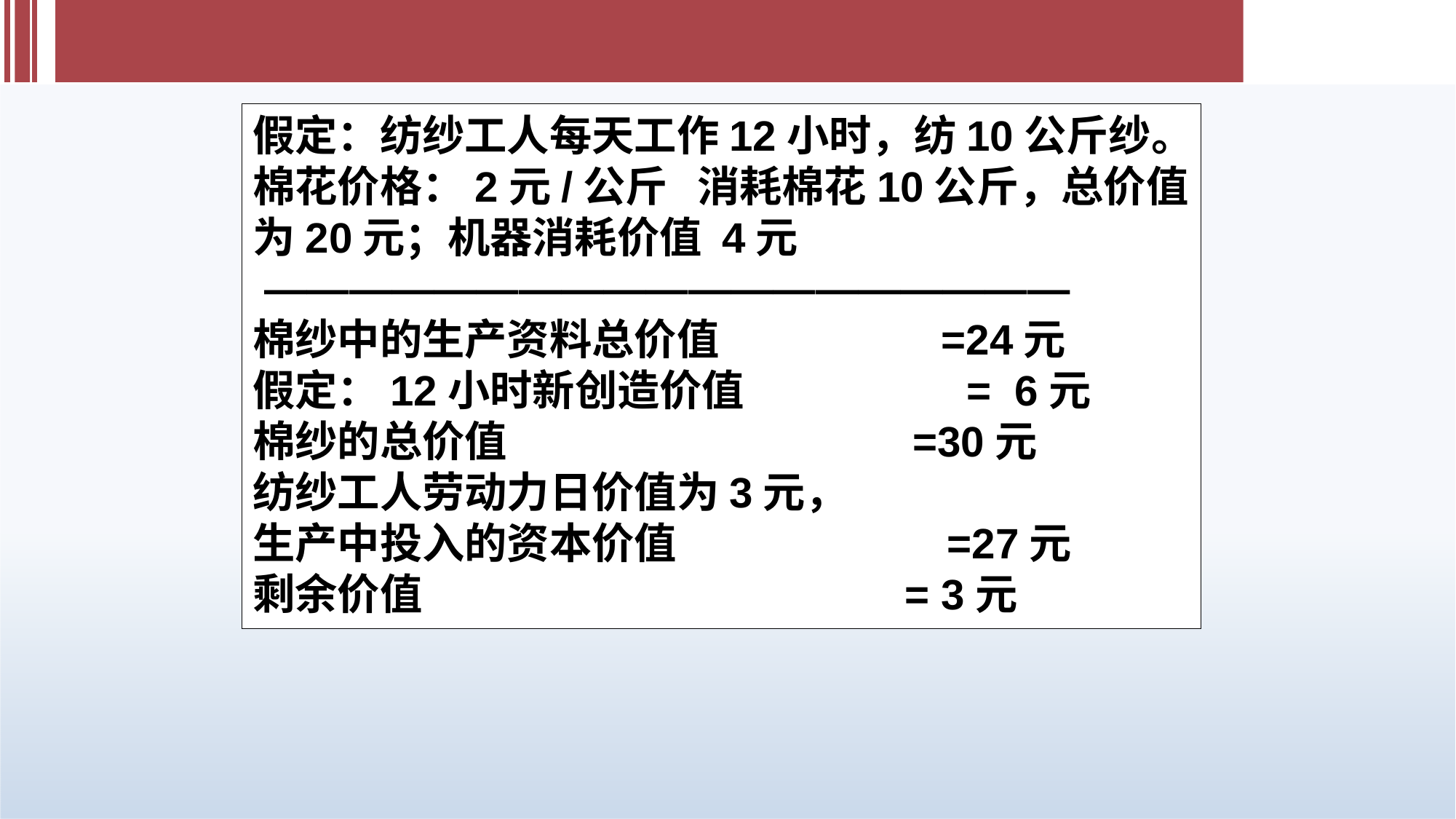

假定：纺纱工人每天工作12小时，纺10公斤纱。棉花价格：2元/公斤   消耗棉花10公斤，总价值为20元；机器消耗价值 4元
 ———————————————————
棉纱中的生产资料总价值                      =24元
假定：12小时新创造价值                      =  6元
棉纱的总价值                                         =30元
纺纱工人劳动力日价值为3元，
生产中投入的资本价值                           =27元
剩余价值                                                 = 3元